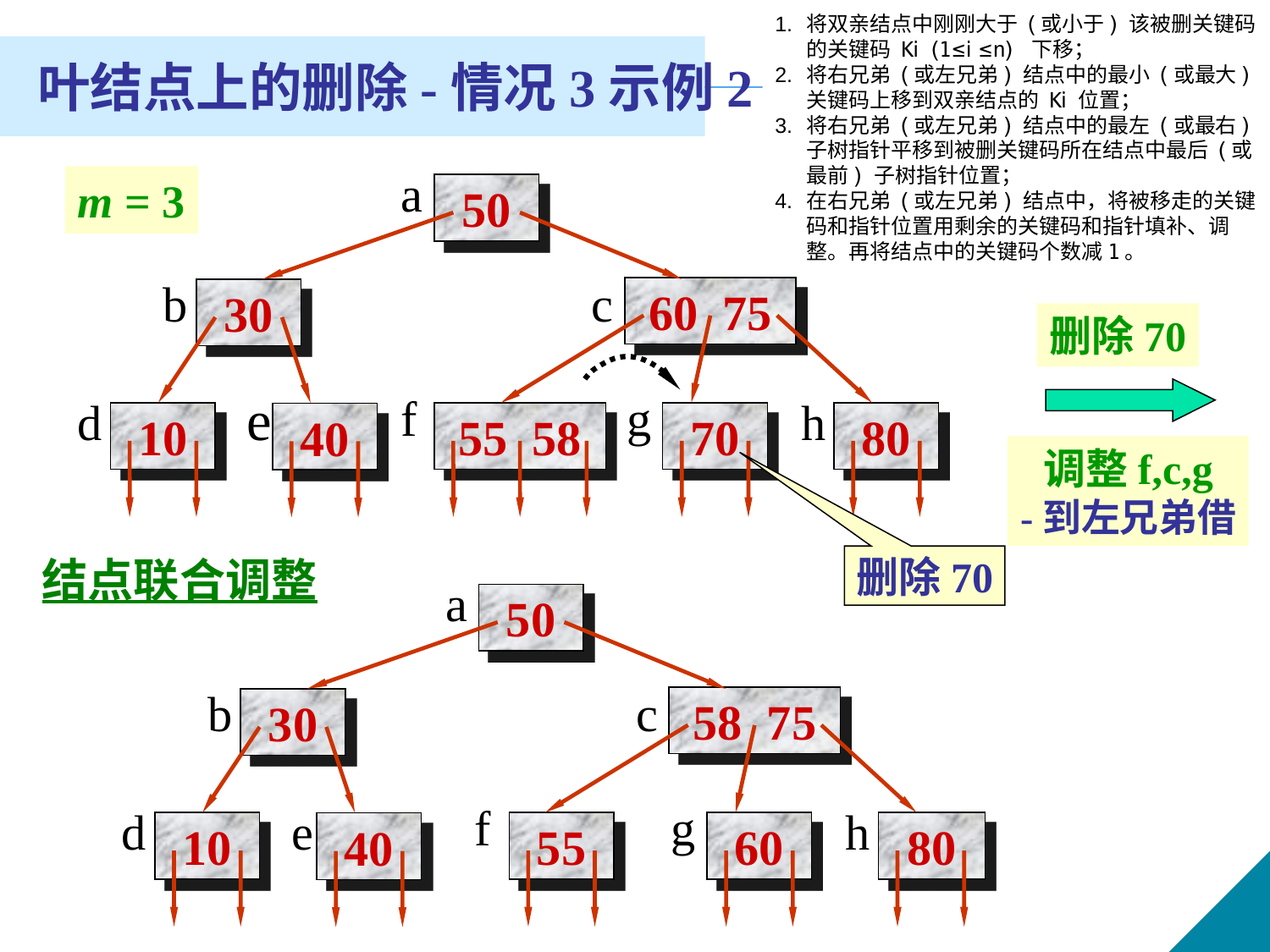

将双亲结点中刚刚大于 (或小于) 该被删关键码的关键码 Ki  (1≤i ≤n)  下移；
将右兄弟 (或左兄弟) 结点中的最小 (或最大)关键码上移到双亲结点的 Ki 位置；
将右兄弟 (或左兄弟) 结点中的最左 (或最右) 子树指针平移到被删关键码所在结点中最后 (或最前) 子树指针位置；
在右兄弟 (或左兄弟) 结点中，将被移走的关键码和指针位置用剩余的关键码和指针填补、调整。再将结点中的关键码个数减1。
叶结点上的删除-情况3示例2

a
50

b
c
60  75
30

e
f
g
d
h
10
55  58
70
80
40

m = 3
删除70

调整f,c,g
-到左兄弟借
删除70
结点联合调整
a
50

b
c
58  75
30

f
g
d
e
h
10
55
60
80
40